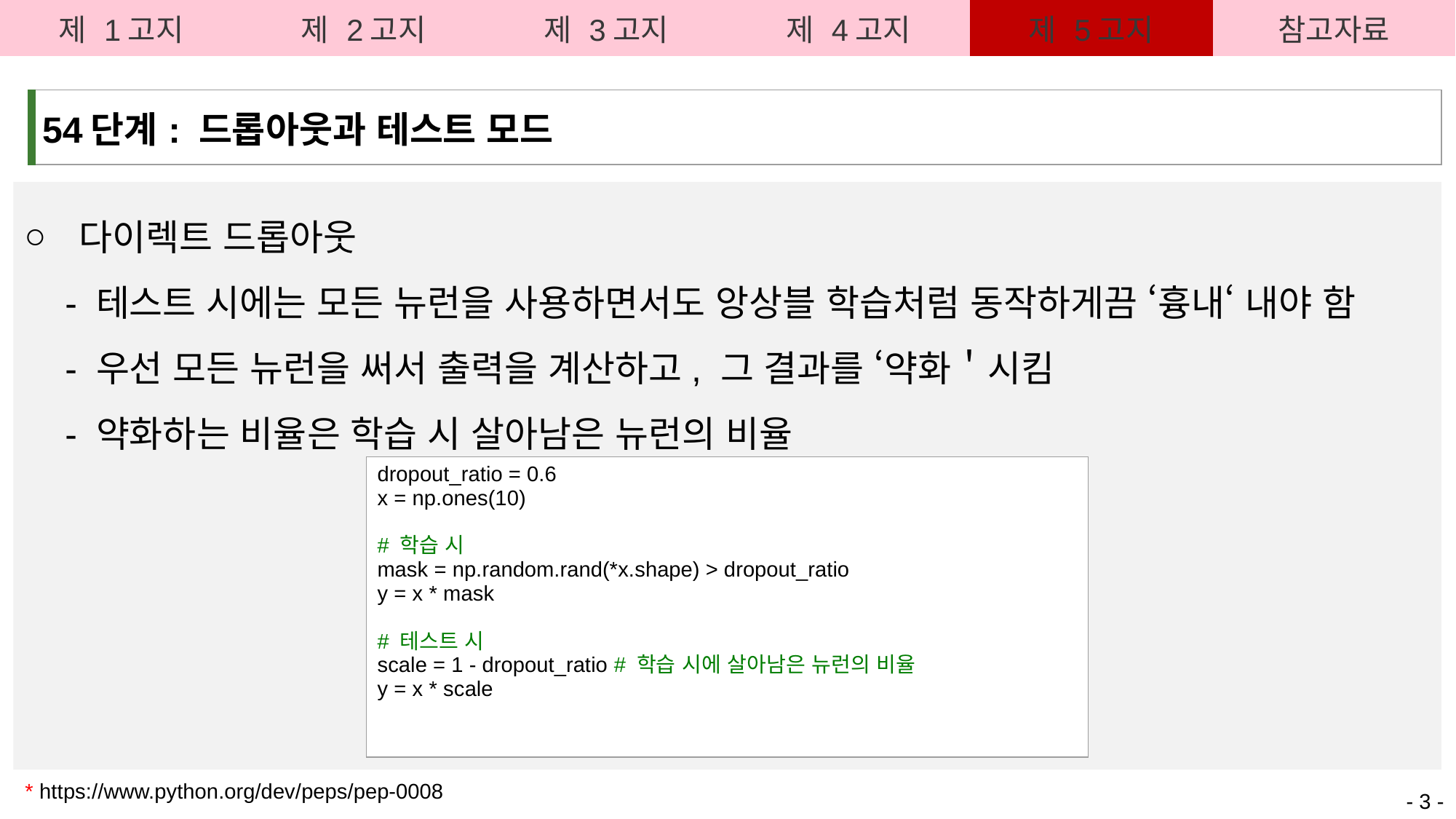

| 제 1고지 | 제 2고지 | 제 3고지 | 제 4고지 | 제 5고지 | 참고자료 |
| --- | --- | --- | --- | --- | --- |
| 54단계: 드롭아웃과 테스트 모드 |
| --- |
다이렉트 드롭아웃
    - 테스트 시에는 모든 뉴런을 사용하면서도 앙상블 학습처럼 동작하게끔 ‘흉내‘ 내야 함
    - 우선 모든 뉴런을 써서 출력을 계산하고, 그 결과를 ‘약화＇시킴
    - 약화하는 비율은 학습 시 살아남은 뉴런의 비율

| dropout\_ratio = 0.6 x = np.ones(10) # 학습 시 mask = np.random.rand(\*x.shape) > dropout\_ratio y = x \* mask # 테스트 시 scale = 1 - dropout\_ratio # 학습 시에 살아남은 뉴런의 비율 y = x \* scale |
| --- |
* https://www.python.org/dev/peps/pep-0008
- 3 -